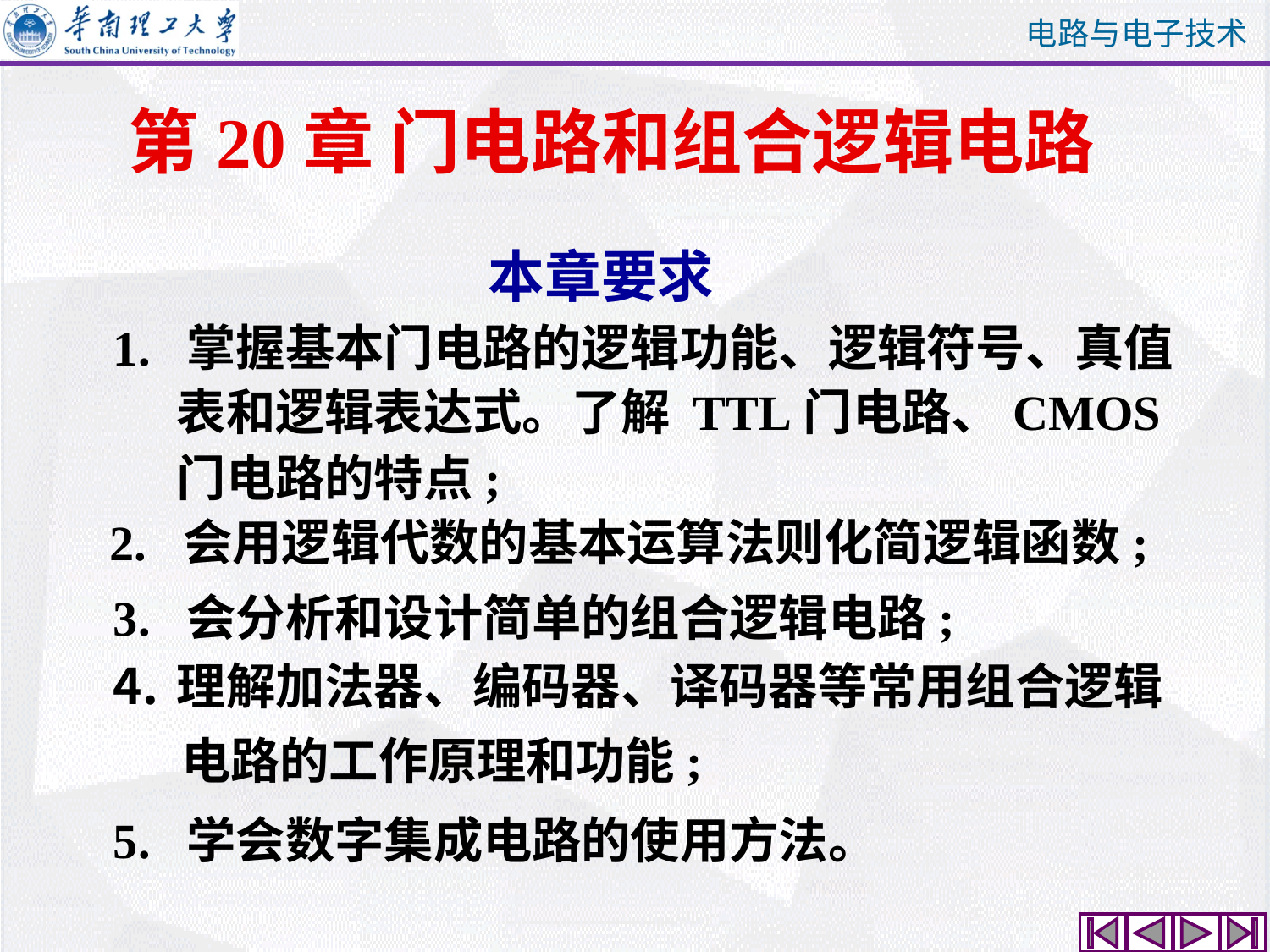

第20章 门电路和组合逻辑电路
本章要求
1.  掌握基本门电路的逻辑功能、逻辑符号、真值表和逻辑表达式。了解 TTL门电路、CMOS门电路的特点;
2.  会用逻辑代数的基本运算法则化简逻辑函数;
3.  会分析和设计简单的组合逻辑电路;
理解加法器、编码器、译码器等常用组合逻辑
     电路的工作原理和功能;
5.  学会数字集成电路的使用方法。